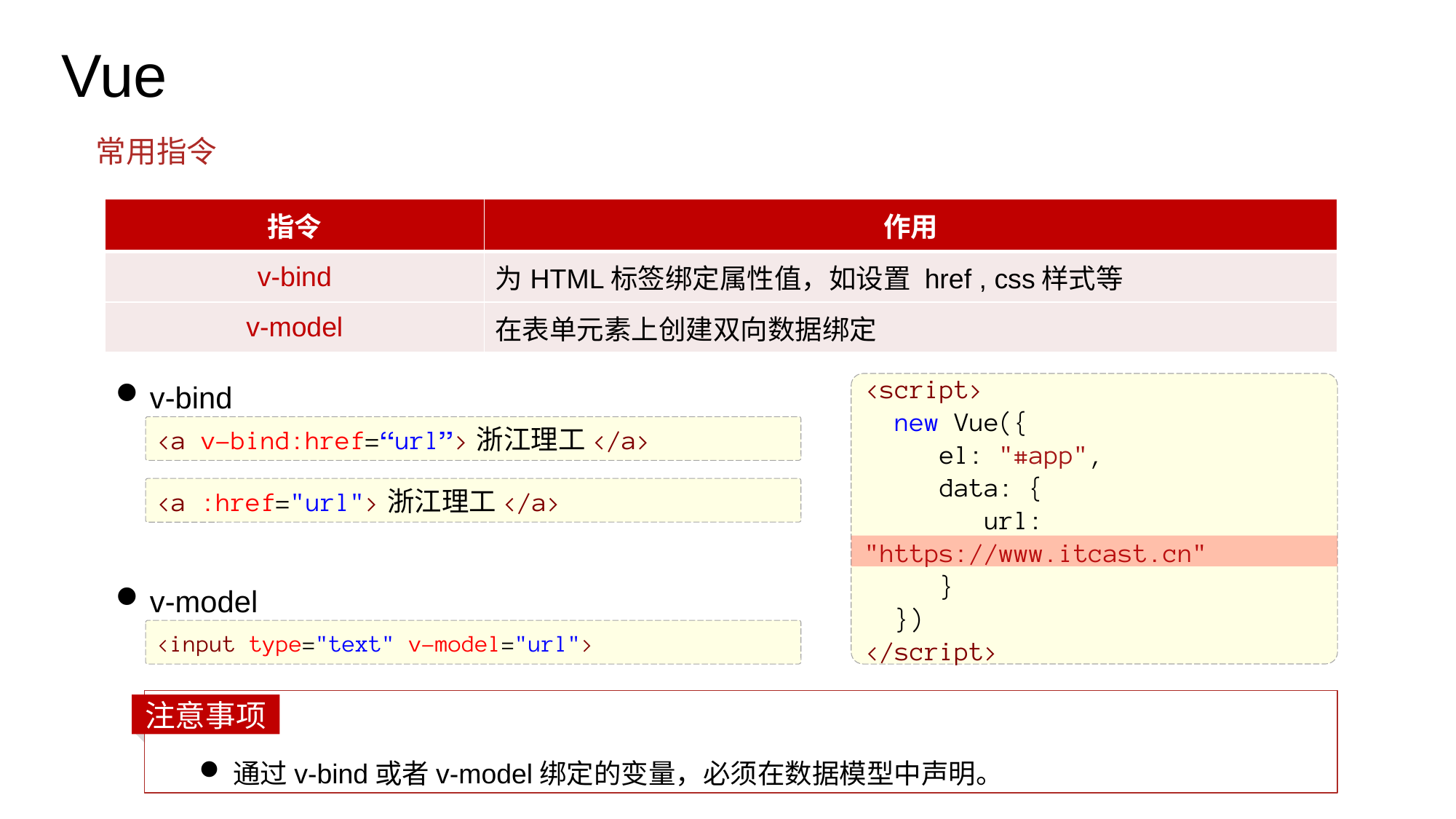

Vue
常用指令
| 指令 | 作用 |
| --- | --- |
| v-bind | 为HTML标签绑定属性值，如设置 href , css样式等 |
| v-model | 在表单元素上创建双向数据绑定 |
v-bind
<script>
  new Vue({
     el: "#app",
     data: {
        url: "https://www.itcast.cn"
     }
  })
</script>
<a v-bind:href=“url”>浙江理工</a>
<a :href="url">浙江理工</a>

v-model
<input type="text" v-model="url">

注意事项

通过v-bind或者v-model绑定的变量，必须在数据模型中声明。